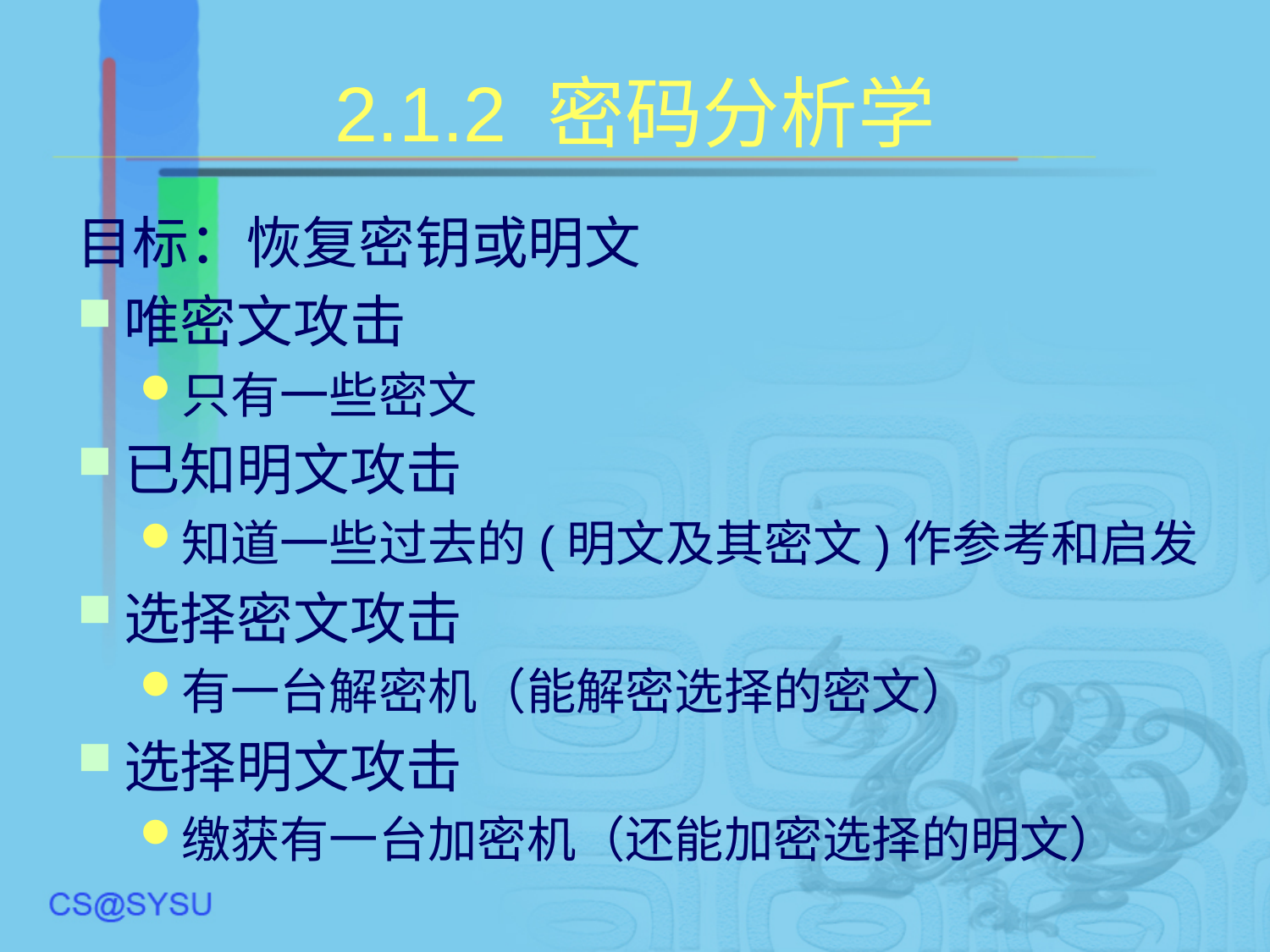

# 2.1.2 密码分析学
目标：恢复密钥或明文
唯密文攻击
只有一些密文
已知明文攻击
知道一些过去的(明文及其密文)作参考和启发
选择密文攻击
有一台解密机（能解密选择的密文）
选择明文攻击
缴获有一台加密机（还能加密选择的明文）